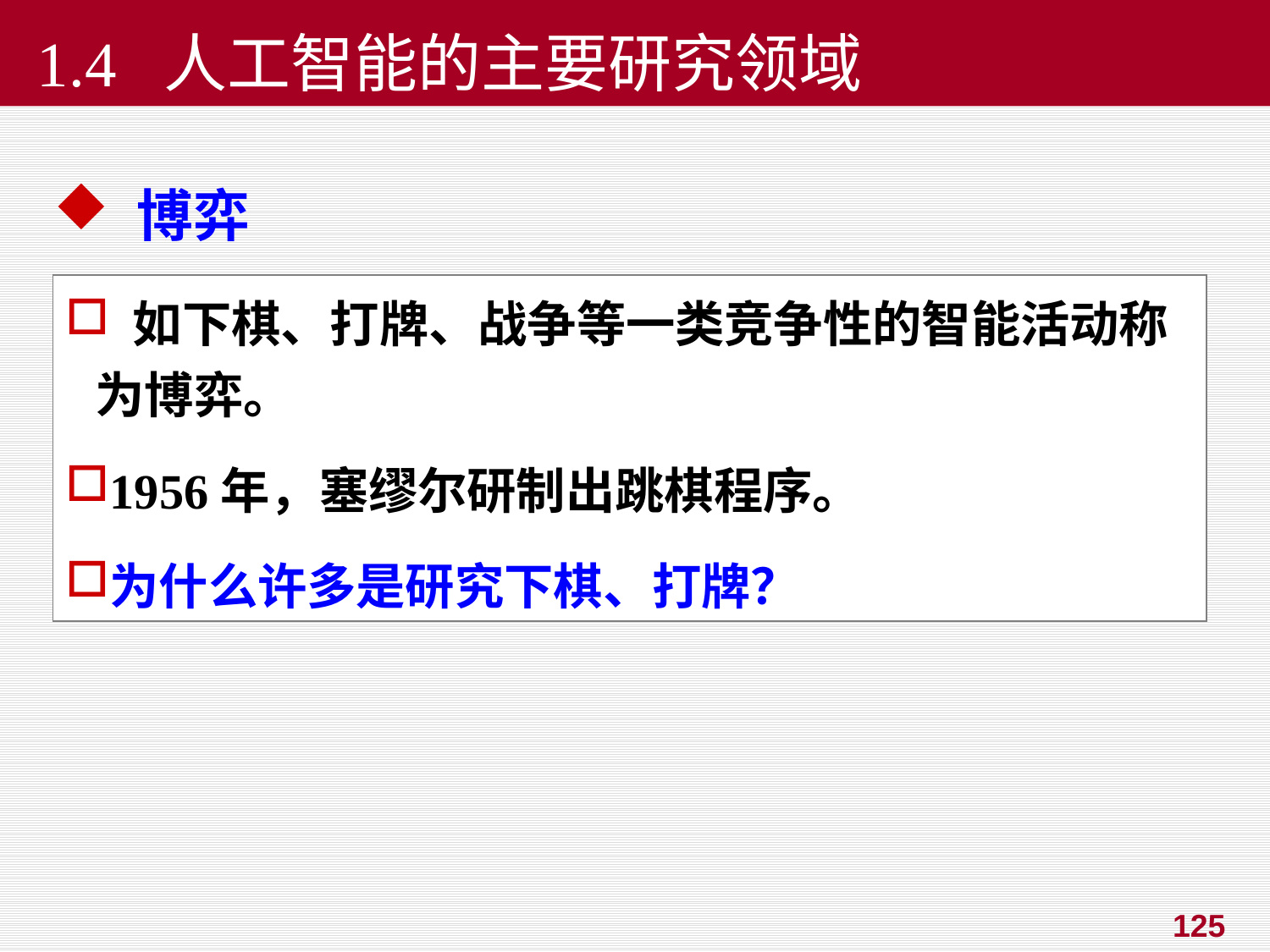

# 1.4  人工智能的主要研究领域
 博弈
 如下棋、打牌、战争等一类竞争性的智能活动称为博弈。
1956年，塞缪尔研制出跳棋程序。
为什么许多是研究下棋、打牌？
125